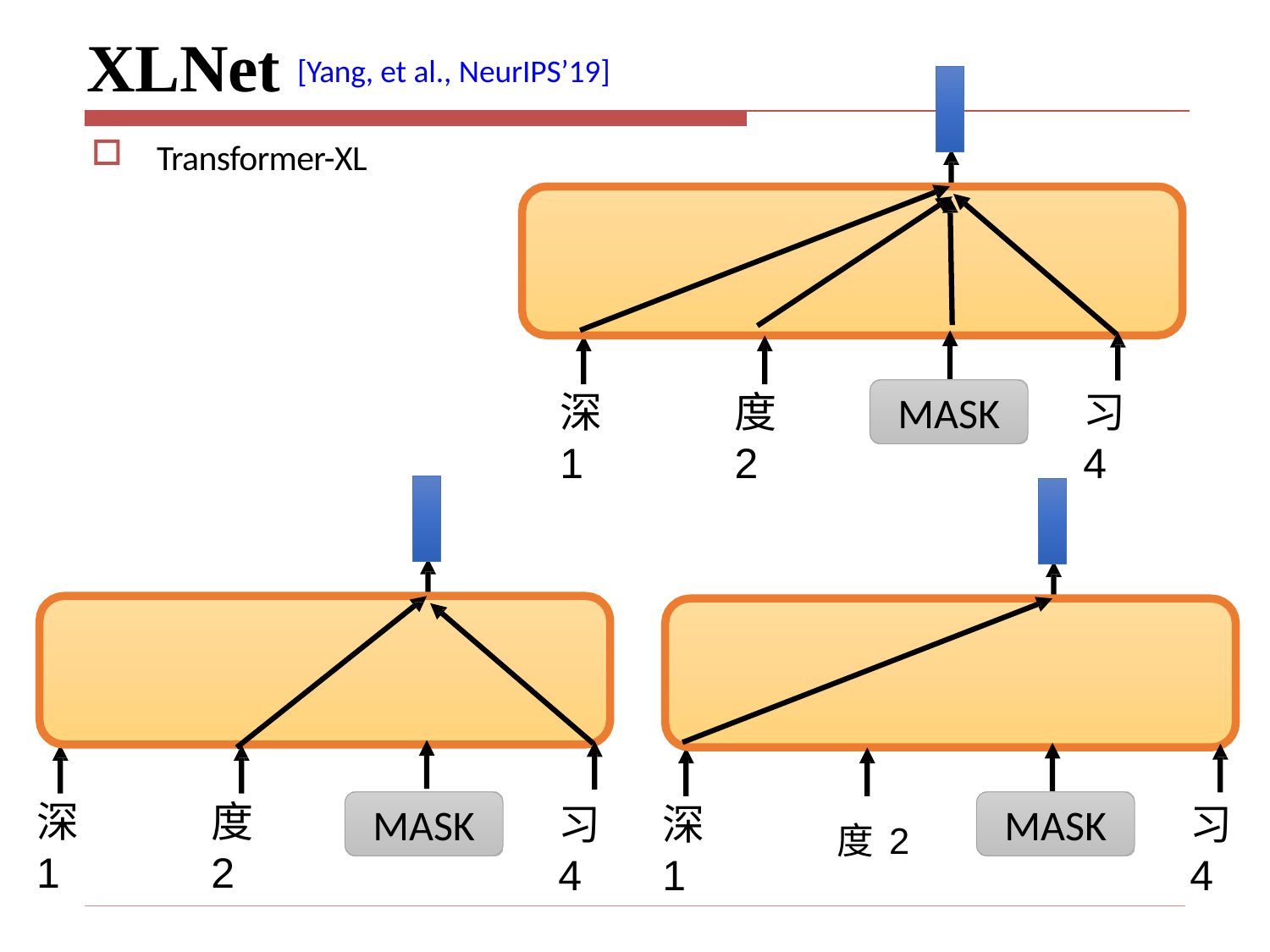

# XLNet [Yang, et al., NeurIPS’19]

Transformer-XL

MASK

深1
度2
习4

度2
MASK

MASK

深1
度2
习4
习4
深1